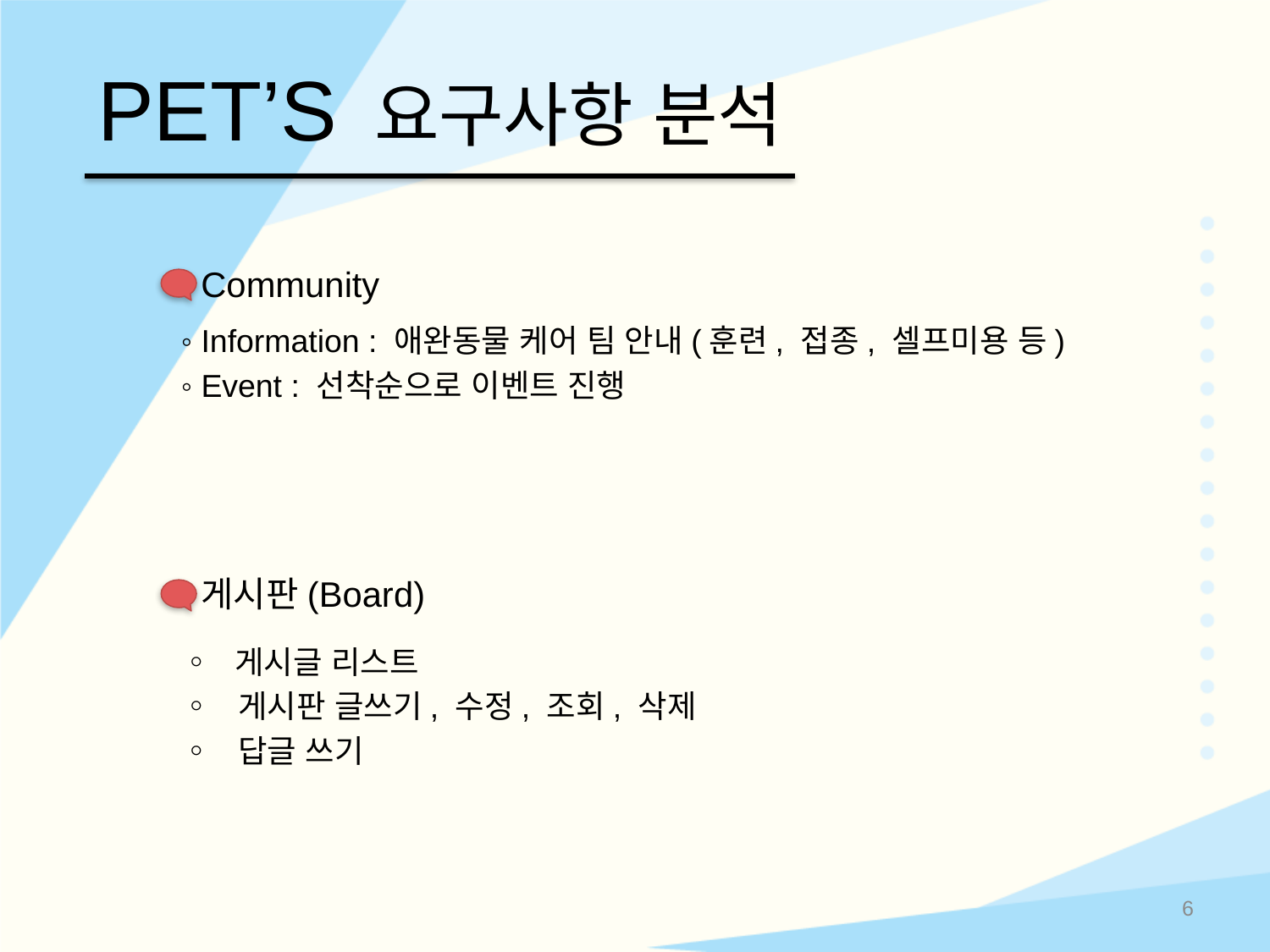

# PET’S 요구사항 분석
Community

◦ Information : 애완동물 케어 팀 안내(훈련, 접종, 셀프미용 등)
◦ Event : 선착순으로 이벤트 진행

게시판(Board)

◦  게시글 리스트
◦  게시판 글쓰기, 수정, 조회, 삭제
◦  답글 쓰기

6